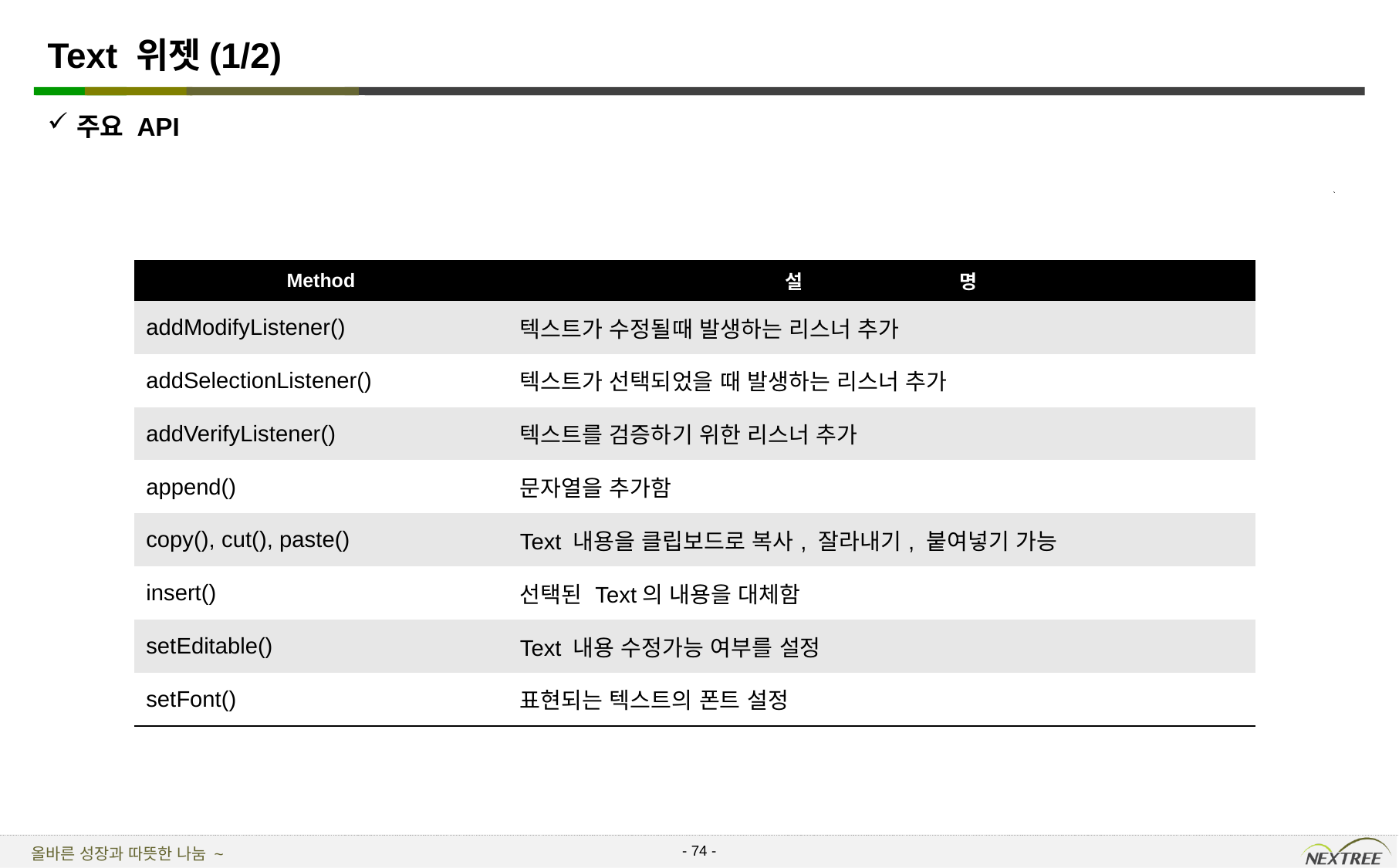

# Text 위젯(1/2)
주요 API
| Method | 설 명 |
| --- | --- |
| addModifyListener() | 텍스트가 수정될때 발생하는 리스너 추가 |
| addSelectionListener() | 텍스트가 선택되었을 때 발생하는 리스너 추가 |
| addVerifyListener() | 텍스트를 검증하기 위한 리스너 추가 |
| append() | 문자열을 추가함 |
| copy(), cut(), paste() | Text 내용을 클립보드로 복사, 잘라내기, 붙여넣기 가능 |
| insert() | 선택된 Text의 내용을 대체함 |
| setEditable() | Text 내용 수정가능 여부를 설정 |
| setFont() | 표현되는 텍스트의 폰트 설정 |